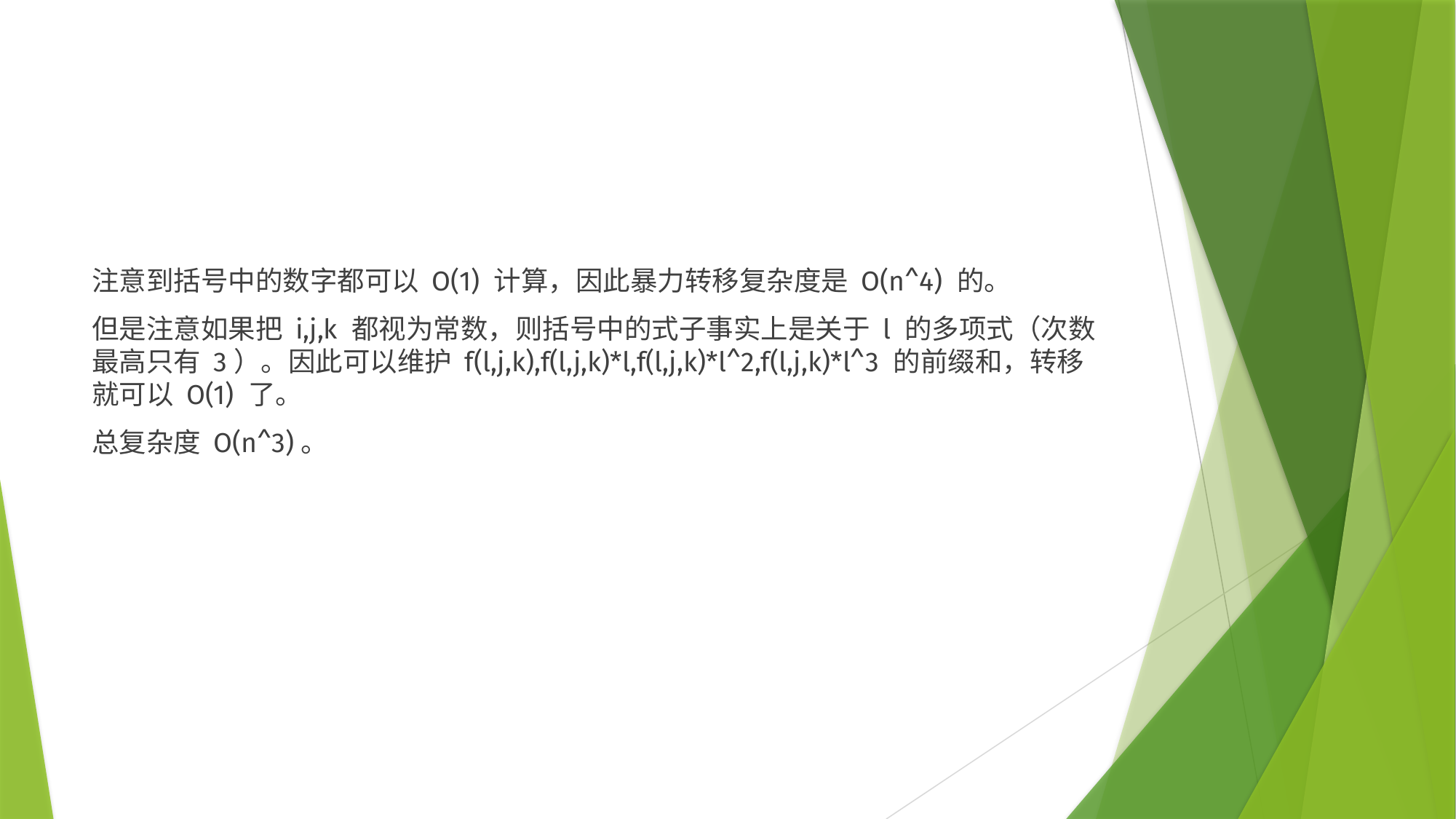

#
注意到括号中的数字都可以 O(1) 计算，因此暴力转移复杂度是 O(n^4) 的。
但是注意如果把 i,j,k 都视为常数，则括号中的式子事实上是关于 l 的多项式（次数最高只有 3）。因此可以维护 f(l,j,k),f(l,j,k)*l,f(l,j,k)*l^2,f(l,j,k)*l^3 的前缀和，转移就可以 O(1) 了。
总复杂度 O(n^3)。